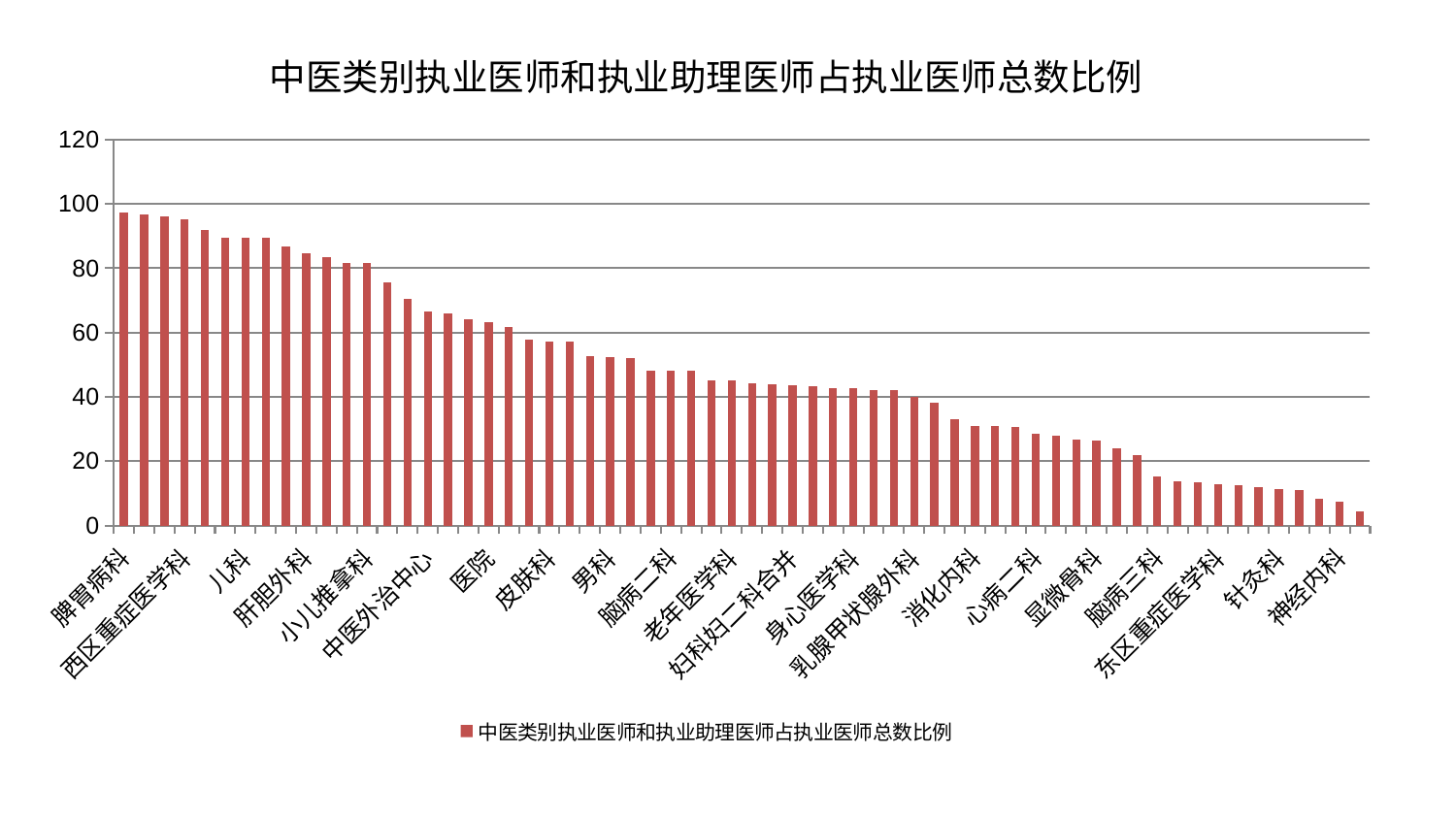

### Chart: 中医类别执业医师和执业助理医师占执业医师总数比例

| Category | 中医类别执业医师和执业助理医师占执业医师总数比例 |
|---|---|
| 脾胃病科 | 97.36376543761673 |
| 脊柱骨科 | 96.75430313183908 |
| 耳鼻喉科 | 96.0211041928342 |
| 西区重症医学科 | 95.37100103477852 |
| 创伤骨科 | 92.0407426163136 |
| 产科 | 89.5632155286612 |
| 儿科 | 89.55253041666258 |
| 推拿科 | 89.5107968699864 |
| 运动损伤骨科 | 86.68069025815761 |
| 肝胆外科 | 84.8042629565184 |
| 肾病科 | 83.52192406777152 |
| 眼科 | 81.58556293764319 |
| 小儿推拿科 | 81.51167489081543 |
| 妇科 | 75.72700576769181 |
| 神经外科 | 70.52181673291527 |
| 中医外治中心 | 66.47841820723062 |
| 小儿骨科 | 66.09581025960524 |
| 治未病中心 | 64.0411720658665 |
| 医院 | 63.139980980330314 |
| 肾脏内科 | 61.69403074881343 |
| 心病一科 | 57.70734976968301 |
| 皮肤科 | 57.172010313123934 |
| 肝病科 | 57.08571206456976 |
| 脾胃科消化科合并 | 52.76354807237289 |
| 男科 | 52.360780372511265 |
| 普通外科 | 52.22109322011907 |
| 肛肠科 | 48.28875926354128 |
| 脑病二科 | 48.242523860035355 |
| 美容皮肤科 | 48.19576984233691 |
| 风湿病科 | 45.152402254821375 |
| 老年医学科 | 45.10070675497049 |
| 东区肾病科 | 44.071204461007476 |
| 泌尿外科 | 43.79255200752221 |
| 妇科妇二科合并 | 43.69216248515227 |
| 血液科 | 43.21250739806393 |
| 呼吸内科 | 42.83604530084513 |
| 身心医学科 | 42.630571878654976 |
| 综合内科 | 42.00425195955253 |
| 重症医学科 | 41.954565807462416 |
| 乳腺甲状腺外科 | 40.12799984526416 |
| 关节骨科 | 38.32795513500382 |
| 心病三科 | 33.02052729695828 |
| 消化内科 | 31.051825947408005 |
| 骨科 | 30.80807679894675 |
| 内分泌科 | 30.506856649556234 |
| 心病二科 | 28.42870366285519 |
| 肿瘤内科 | 27.81198920057626 |
| 中医经典科 | 26.553046800248083 |
| 显微骨科 | 26.550534513143486 |
| 微创骨科 | 24.066853699960177 |
| 妇二科 | 21.79777837076029 |
| 脑病三科 | 15.31784977208559 |
| 康复科 | 13.694796311651626 |
| 周围血管科 | 13.454124123737321 |
| 东区重症医学科 | 12.78439658306283 |
| 口腔科 | 12.584457605764987 |
| 心血管内科 | 11.996115581792965 |
| 针灸科 | 11.429692023202564 |
| 心病四科 | 10.987665479104901 |
| 脑病一科 | 8.225644498650508 |
| 神经内科 | 7.46514350398344 |
| 胸外科 | 4.3409025933985435 |
256